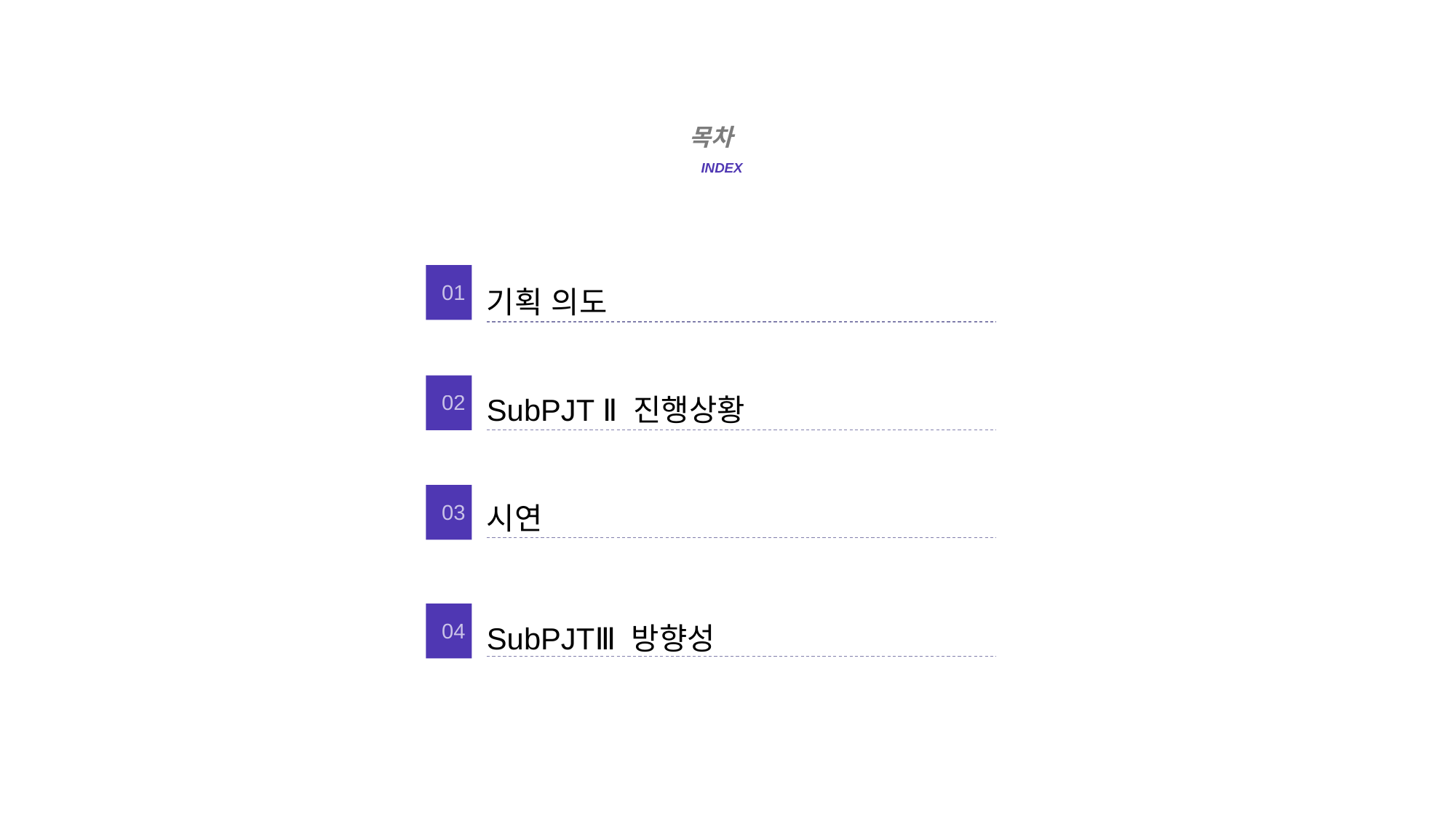

목차
INDEX
01
기획 의도
02
SubPJT Ⅱ 진행상황
03
시연
04
SubPJTⅢ 방향성